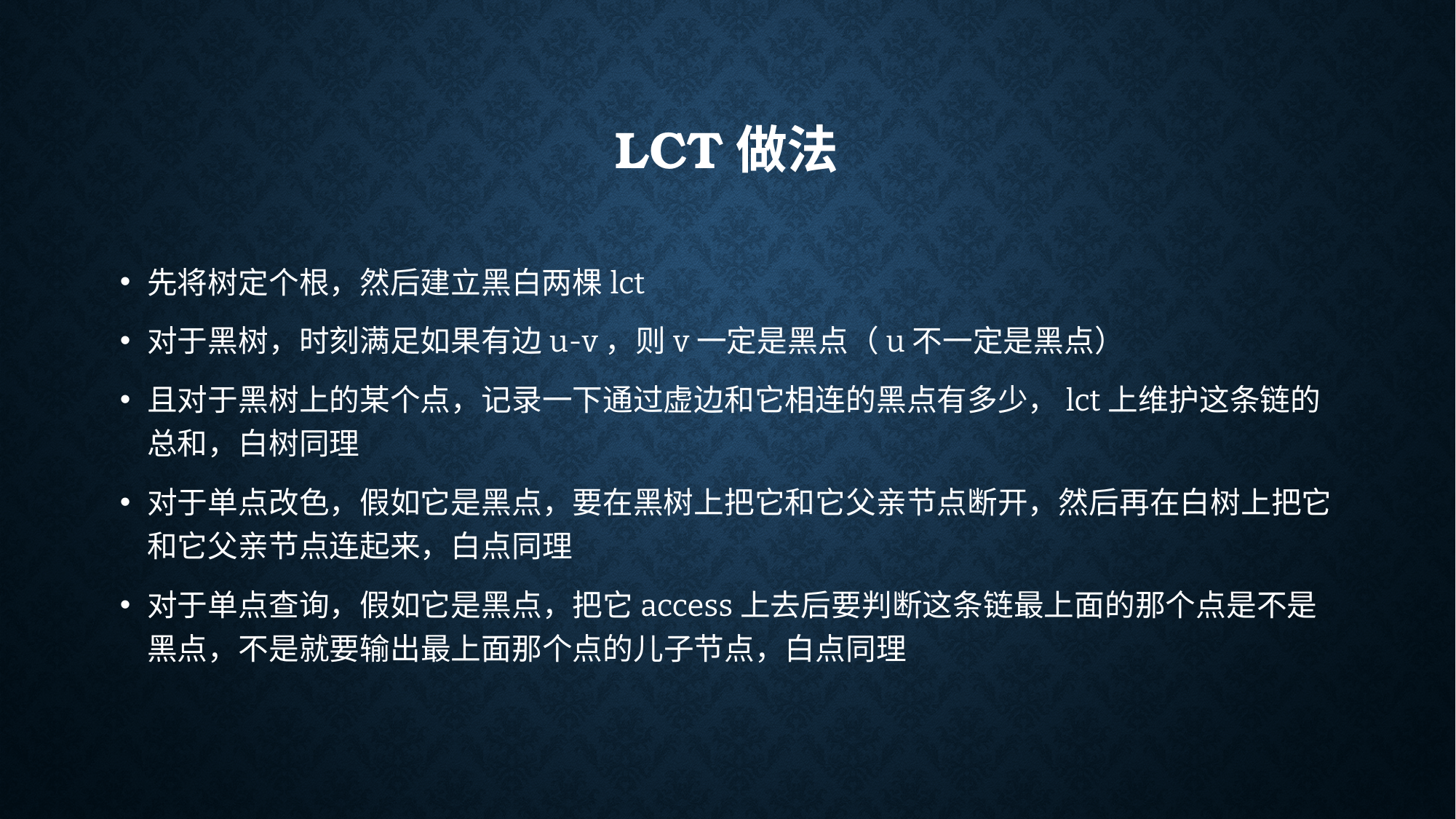

# Lct做法
先将树定个根，然后建立黑白两棵lct
对于黑树，时刻满足如果有边u-v，则v一定是黑点（u不一定是黑点）
且对于黑树上的某个点，记录一下通过虚边和它相连的黑点有多少，lct上维护这条链的总和，白树同理
对于单点改色，假如它是黑点，要在黑树上把它和它父亲节点断开，然后再在白树上把它和它父亲节点连起来，白点同理
对于单点查询，假如它是黑点，把它access上去后要判断这条链最上面的那个点是不是黑点，不是就要输出最上面那个点的儿子节点，白点同理